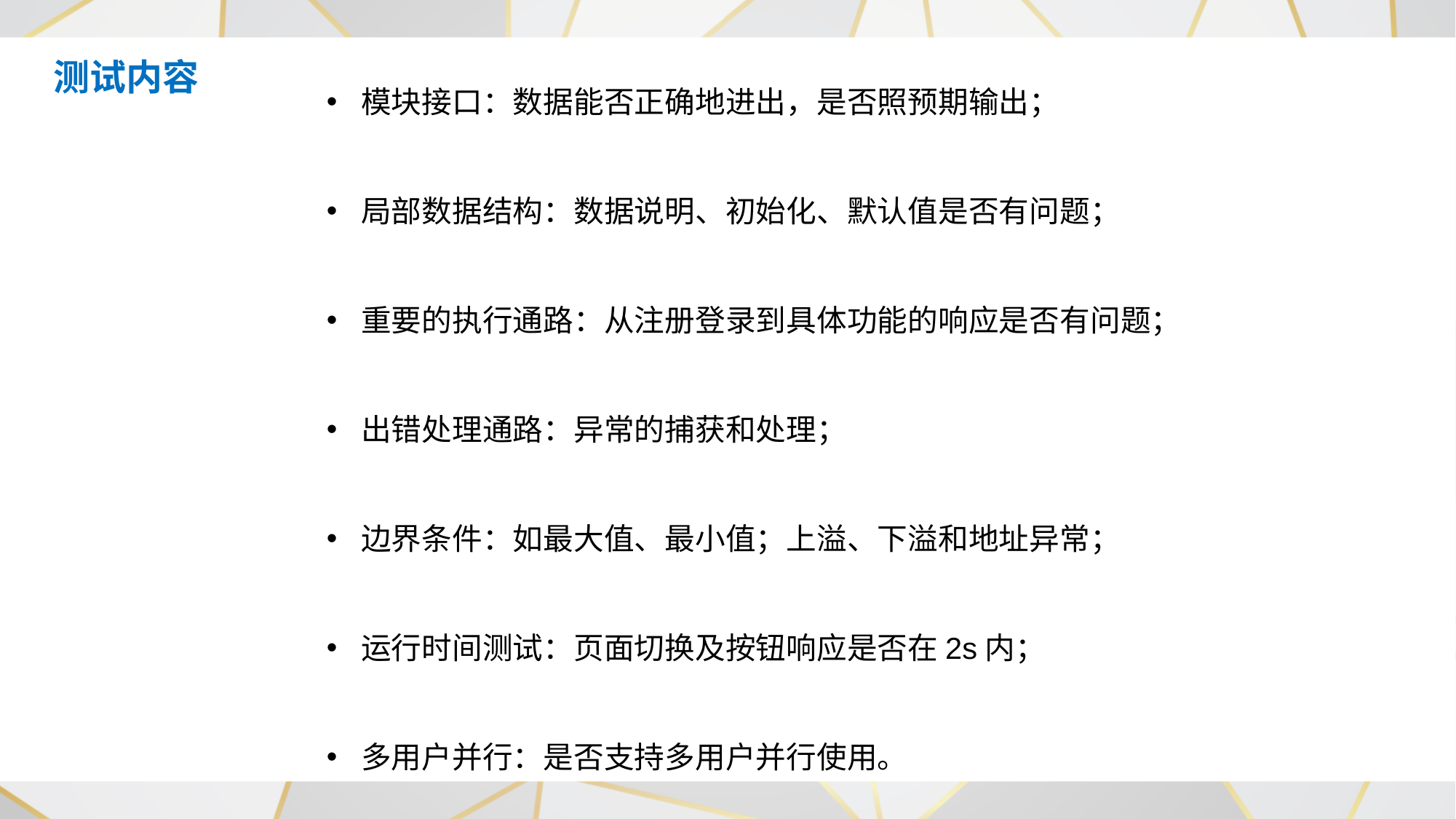

测试内容
模块接口：数据能否正确地进出，是否照预期输出；

局部数据结构：数据说明、初始化、默认值是否有问题；

重要的执行通路：从注册登录到具体功能的响应是否有问题；

出错处理通路：异常的捕获和处理；

边界条件：如最大值、最小值；上溢、下溢和地址异常；

运行时间测试：页面切换及按钮响应是否在2s内；

多用户并行：是否支持多用户并行使用。